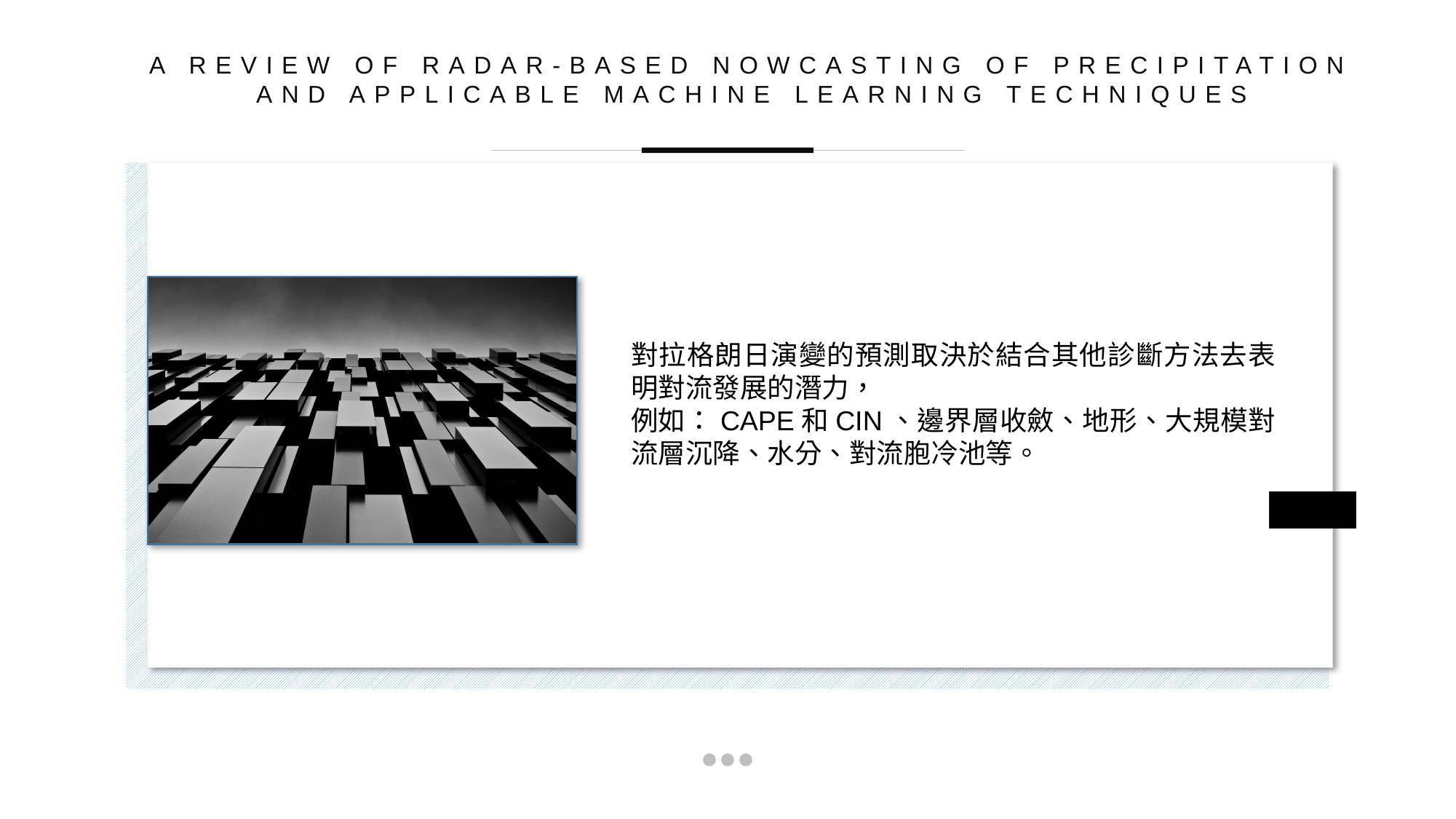

A REVIEW OF RADAR-BASED NOWCASTING OF PRECIPITATION AND APPLICABLE MACHINE LEARNING TECHNIQUES

對拉格朗日演變的預測取決於結合其他診斷方法去表明對流發展的潛力，
例如：CAPE和CIN、邊界層收斂、地形、大規模對流層沉降、水分、對流胞冷池等。